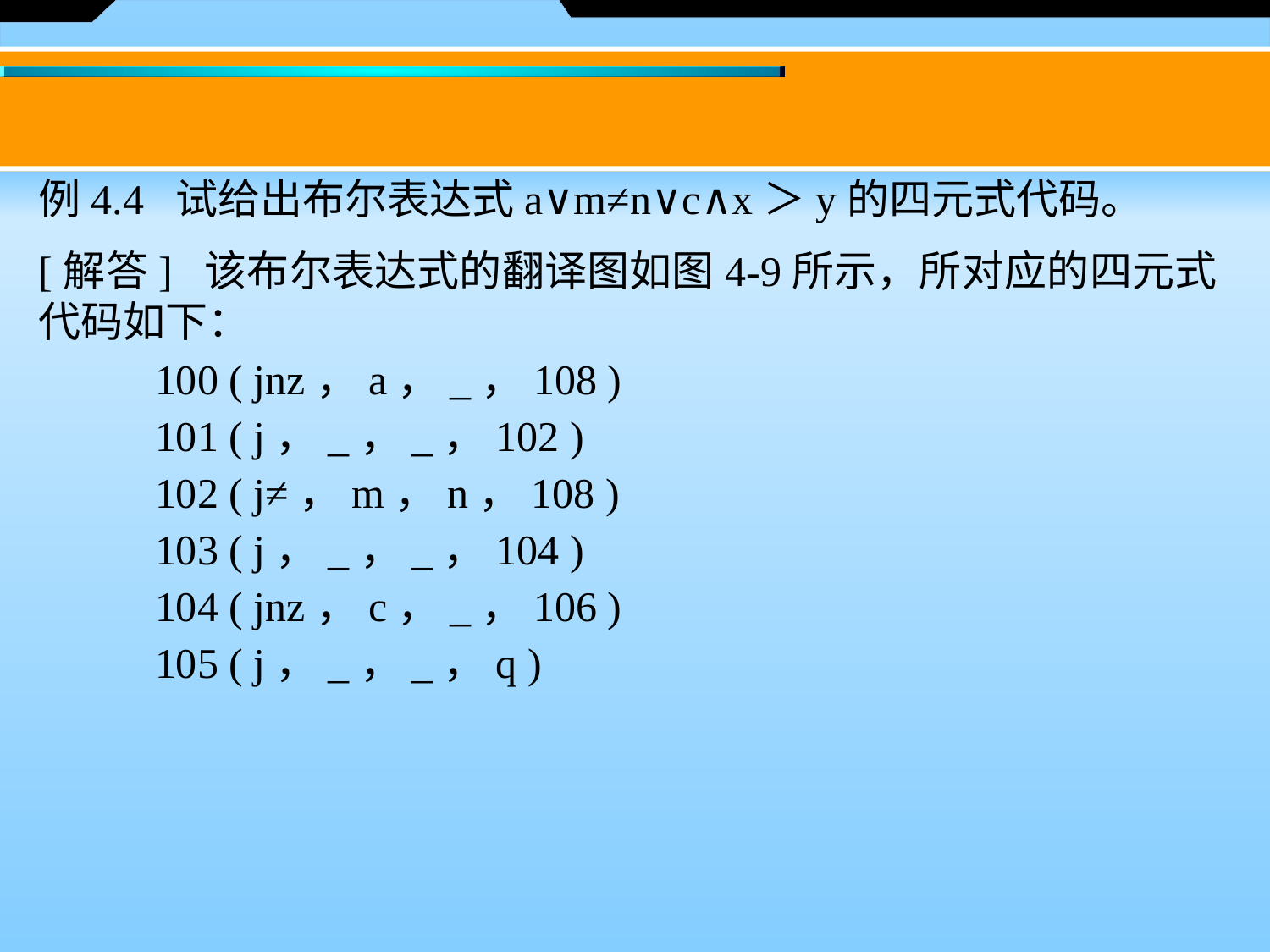

例4.4  试给出布尔表达式a∨m≠n∨c∧x＞y的四元式代码。
[解答]  该布尔表达式的翻译图如图4-9所示，所对应的四元式代码如下：
           100 ( jnz，a，_，108 )
           101 ( j，_，_，102 )
           102 ( j≠，m，n，108 )
           103 ( j，_，_，104 )
           104 ( jnz，c，_，106 )
           105 ( j，_，_，q )